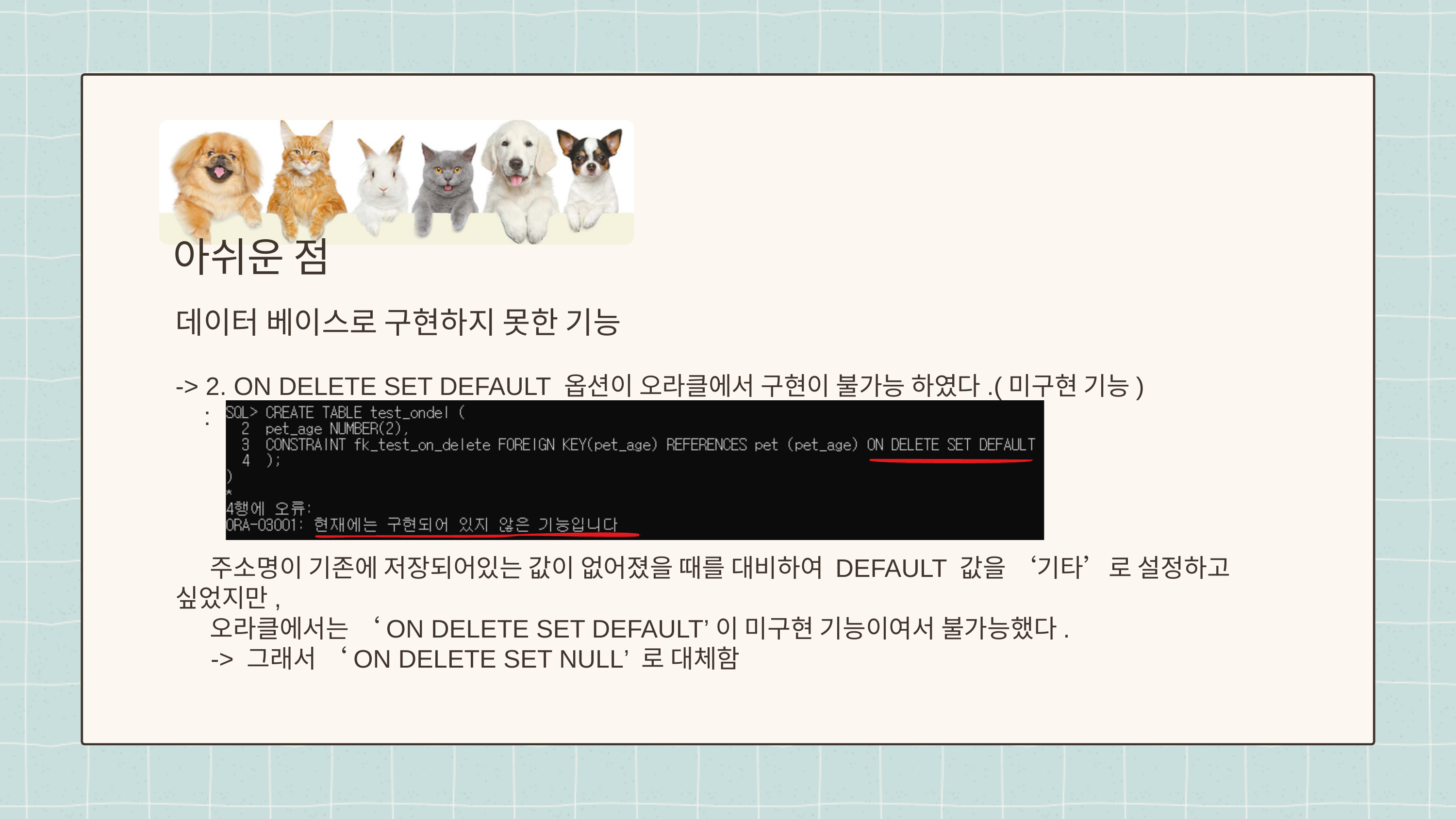

아쉬운 점
데이터 베이스로 구현하지 못한 기능

-> 2. ON DELETE SET DEFAULT 옵션이 오라클에서 구현이 불가능 하였다.(미구현 기능)
    :

     주소명이 기존에 저장되어있는 값이 없어졌을 때를 대비하여 DEFAULT 값을 ‘기타’로 설정하고 싶었지만,
     오라클에서는 ‘ON DELETE SET DEFAULT’이 미구현 기능이여서 불가능했다.
     -> 그래서 ‘ON DELETE SET NULL’ 로 대체함